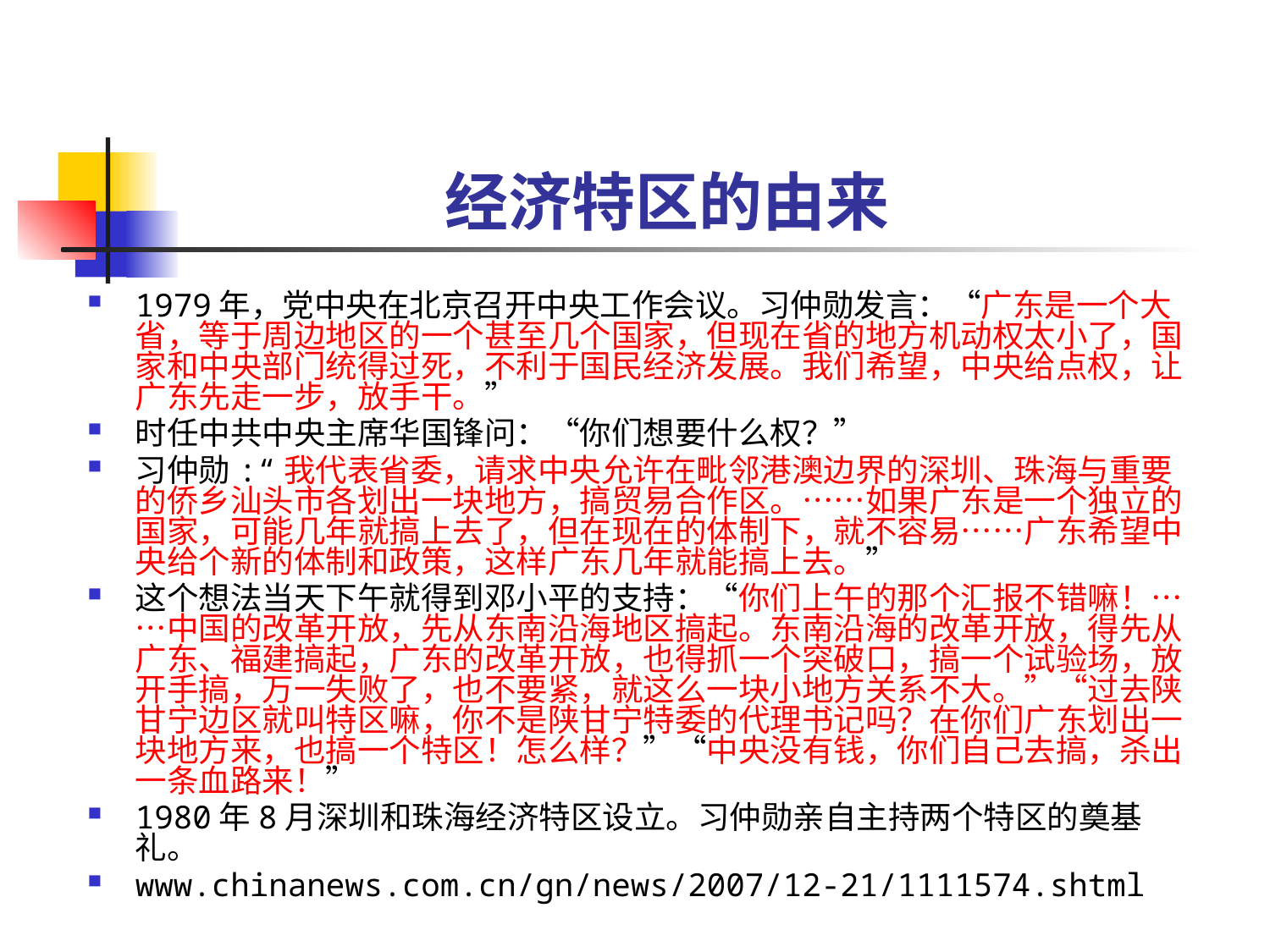

# 经济特区的由来
1979年，党中央在北京召开中央工作会议。习仲勋发言：“广东是一个大省，等于周边地区的一个甚至几个国家，但现在省的地方机动权太小了，国家和中央部门统得过死，不利于国民经济发展。我们希望，中央给点权，让广东先走一步，放手干。”
时任中共中央主席华国锋问：“你们想要什么权？”
习仲勋:“我代表省委，请求中央允许在毗邻港澳边界的深圳、珠海与重要的侨乡汕头市各划出一块地方，搞贸易合作区。……如果广东是一个独立的国家，可能几年就搞上去了，但在现在的体制下，就不容易……广东希望中央给个新的体制和政策，这样广东几年就能搞上去。”
这个想法当天下午就得到邓小平的支持：“你们上午的那个汇报不错嘛！……中国的改革开放，先从东南沿海地区搞起。东南沿海的改革开放，得先从广东、福建搞起，广东的改革开放，也得抓一个突破口，搞一个试验场，放开手搞，万一失败了，也不要紧，就这么一块小地方关系不大。”“过去陕甘宁边区就叫特区嘛，你不是陕甘宁特委的代理书记吗？在你们广东划出一块地方来，也搞一个特区！怎么样？”“中央没有钱，你们自己去搞，杀出一条血路来！”
1980年8月深圳和珠海经济特区设立。习仲勋亲自主持两个特区的奠基礼。
www.chinanews.com.cn/gn/news/2007/12-21/1111574.shtml